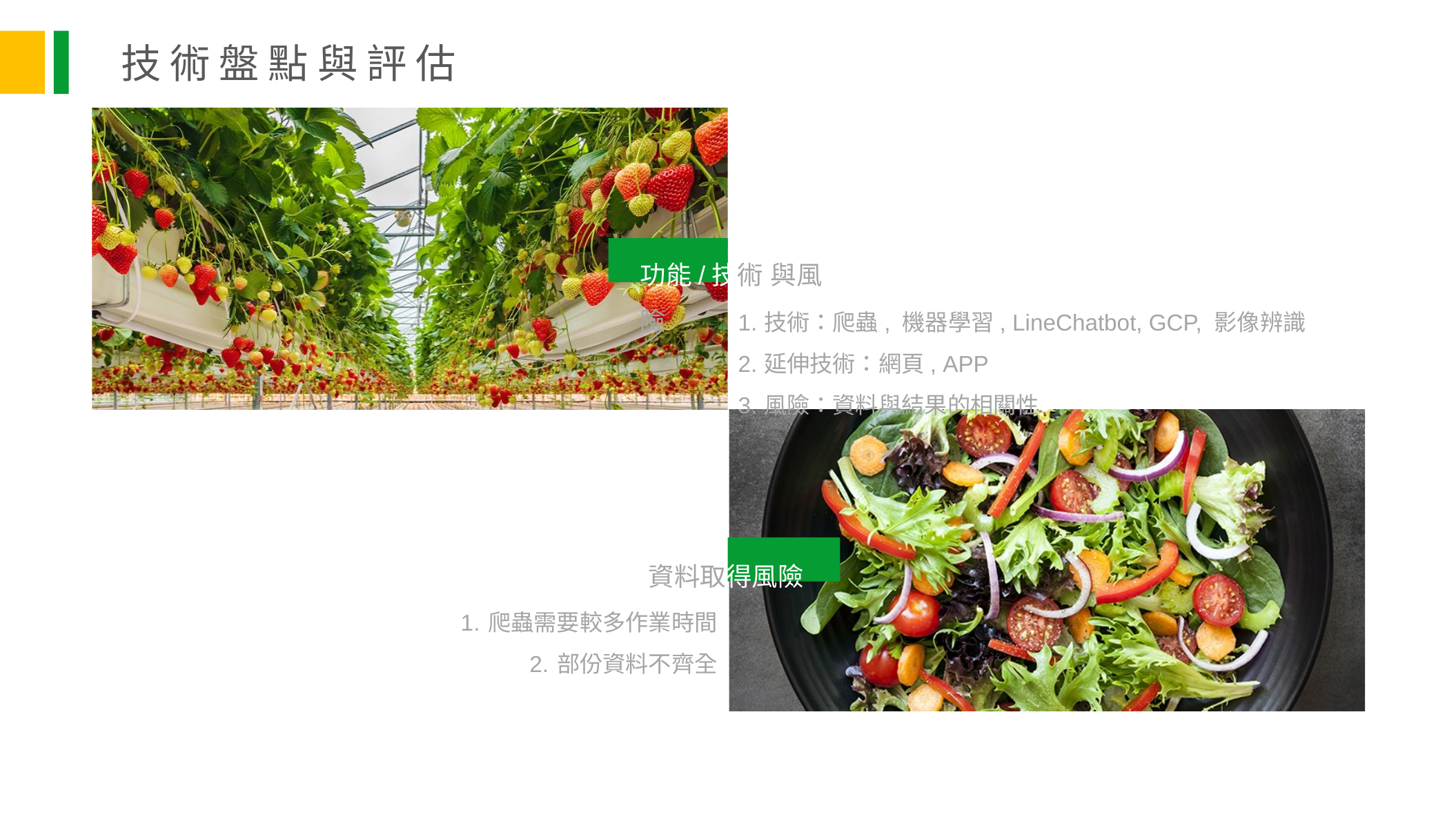

技 術 盤 點 與 評 估

功能/技術 與風險

技術：爬蟲, 機器學習, LineChatbot, GCP, 影像辨識
延伸技術：網頁, APP
風險：資料與結果的相關性

資料取得風險
爬蟲需要較多作業時間
部份資料不齊全